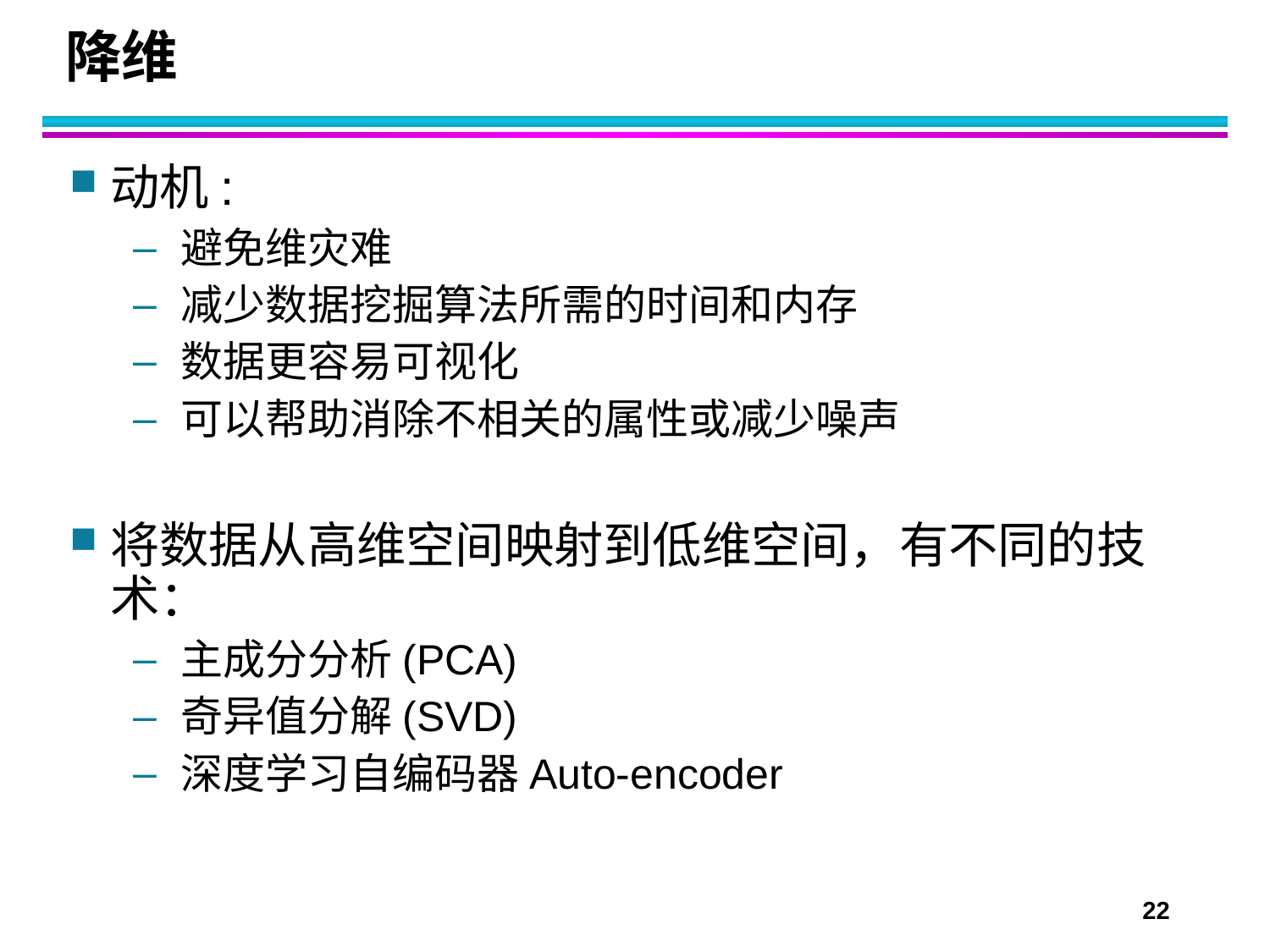

# 降维
动机:
避免维灾难
减少数据挖掘算法所需的时间和内存
数据更容易可视化
可以帮助消除不相关的属性或减少噪声

将数据从高维空间映射到低维空间，有不同的技术：
主成分分析(PCA)
奇异值分解(SVD)
深度学习自编码器Auto-encoder